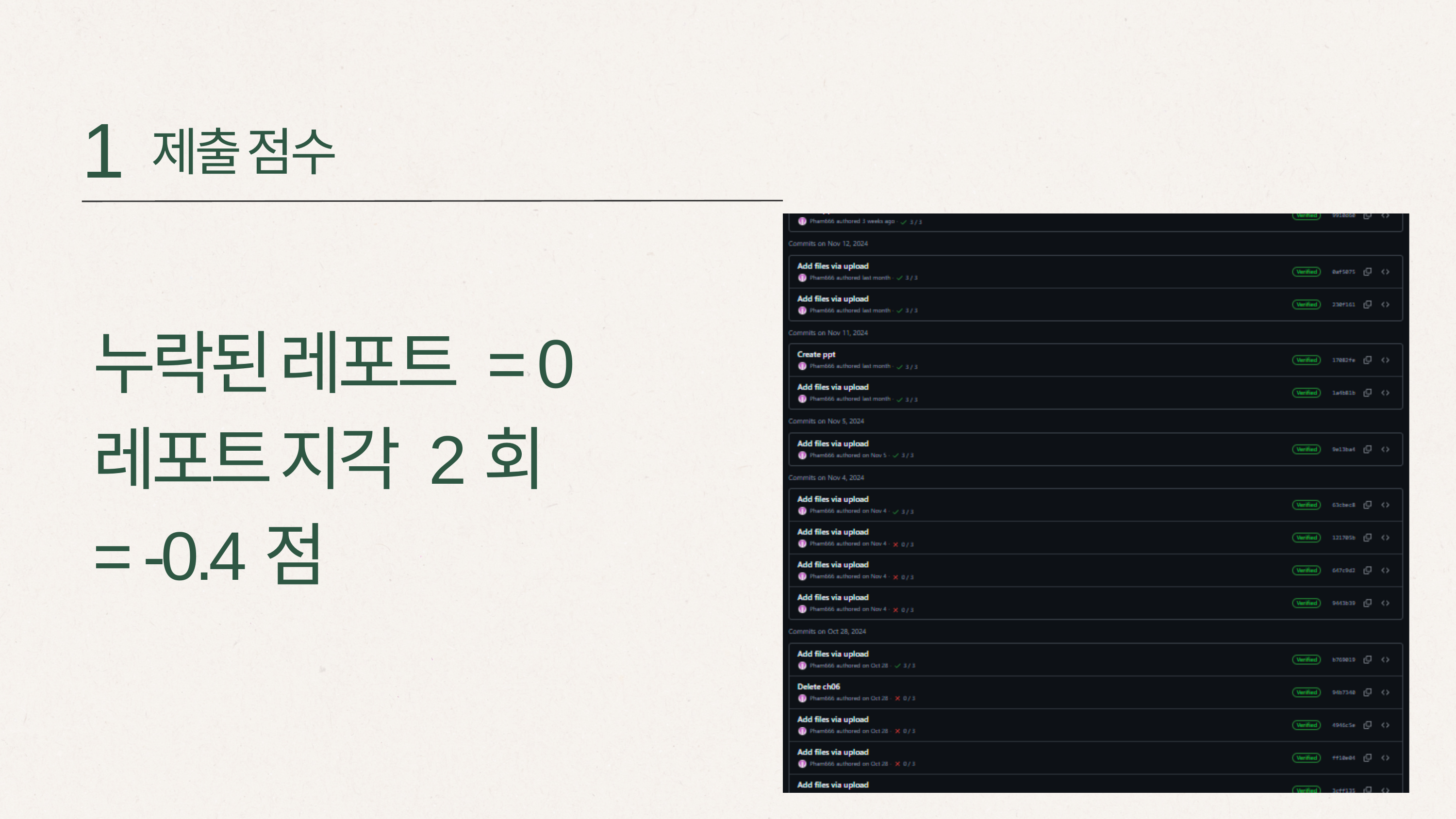

1
제출 점수

누락된 레포트 = 0
레포트 지각 2회
= -0.4점